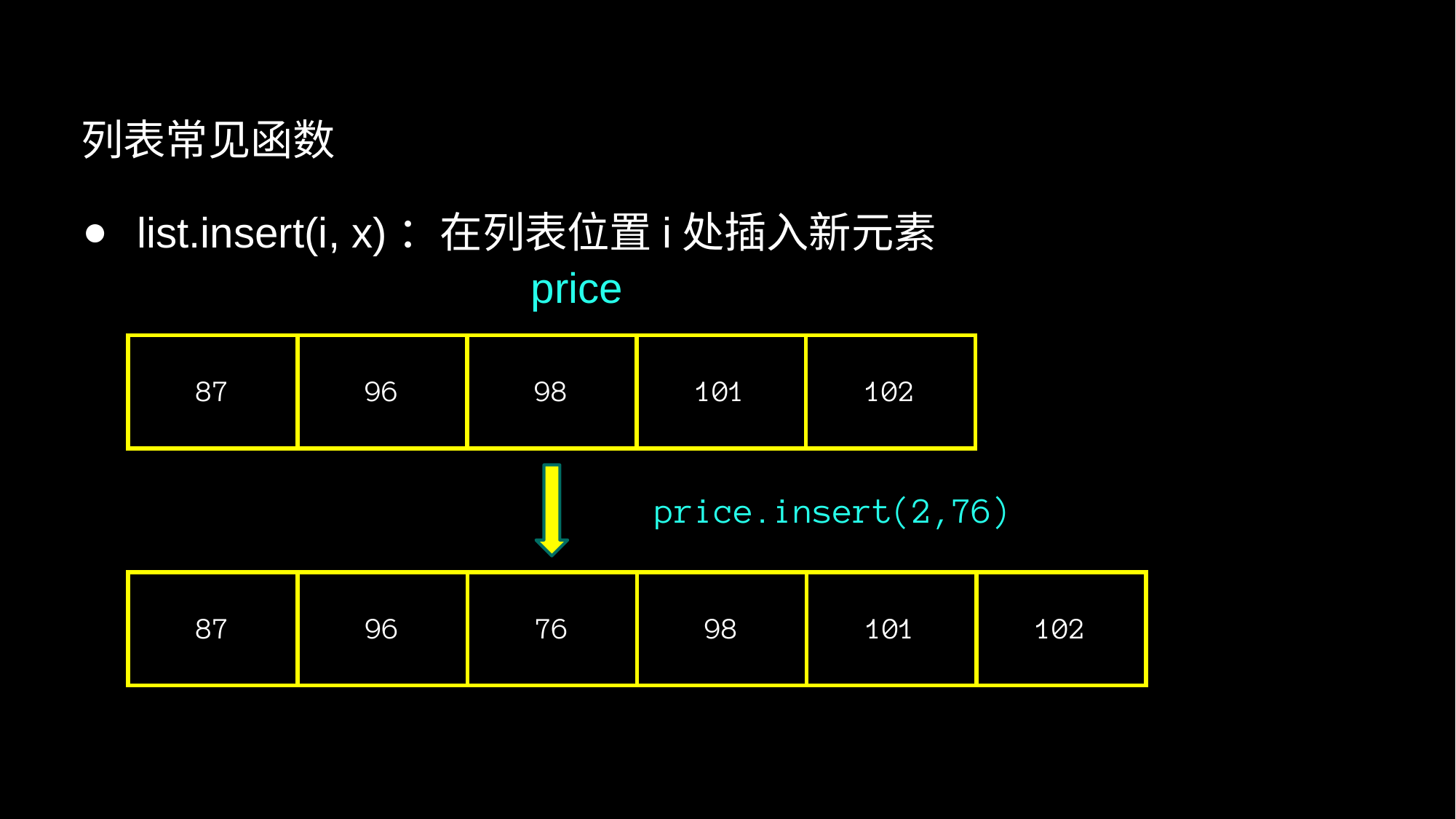

列表常见函数
list.insert(i, x)：在列表位置i处插入新元素

price
| 87 | 96 | 98 | 101 | 102 |
| --- | --- | --- | --- | --- |

price.insert(2,76)
| 87 | 96 | 76 | 98 | 101 | 102 |
| --- | --- | --- | --- | --- | --- |